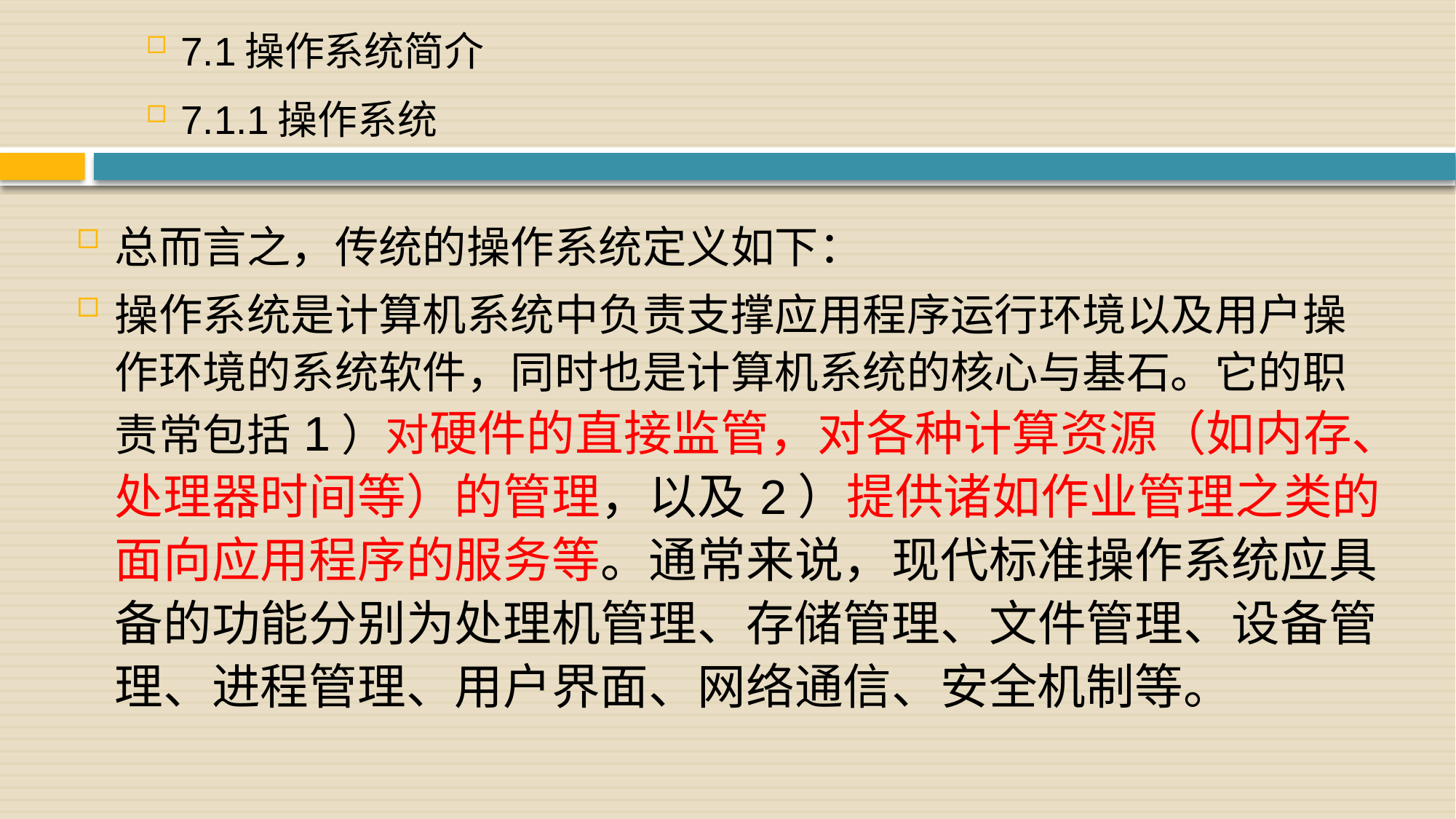

7.1操作系统简介
7.1.1操作系统
总而言之，传统的操作系统定义如下：
操作系统是计算机系统中负责支撑应用程序运行环境以及用户操作环境的系统软件，同时也是计算机系统的核心与基石。它的职责常包括1）对硬件的直接监管，对各种计算资源（如内存、处理器时间等）的管理，以及2）提供诸如作业管理之类的面向应用程序的服务等。通常来说，现代标准操作系统应具备的功能分别为处理机管理、存储管理、文件管理、设备管理、进程管理、用户界面、网络通信、安全机制等。